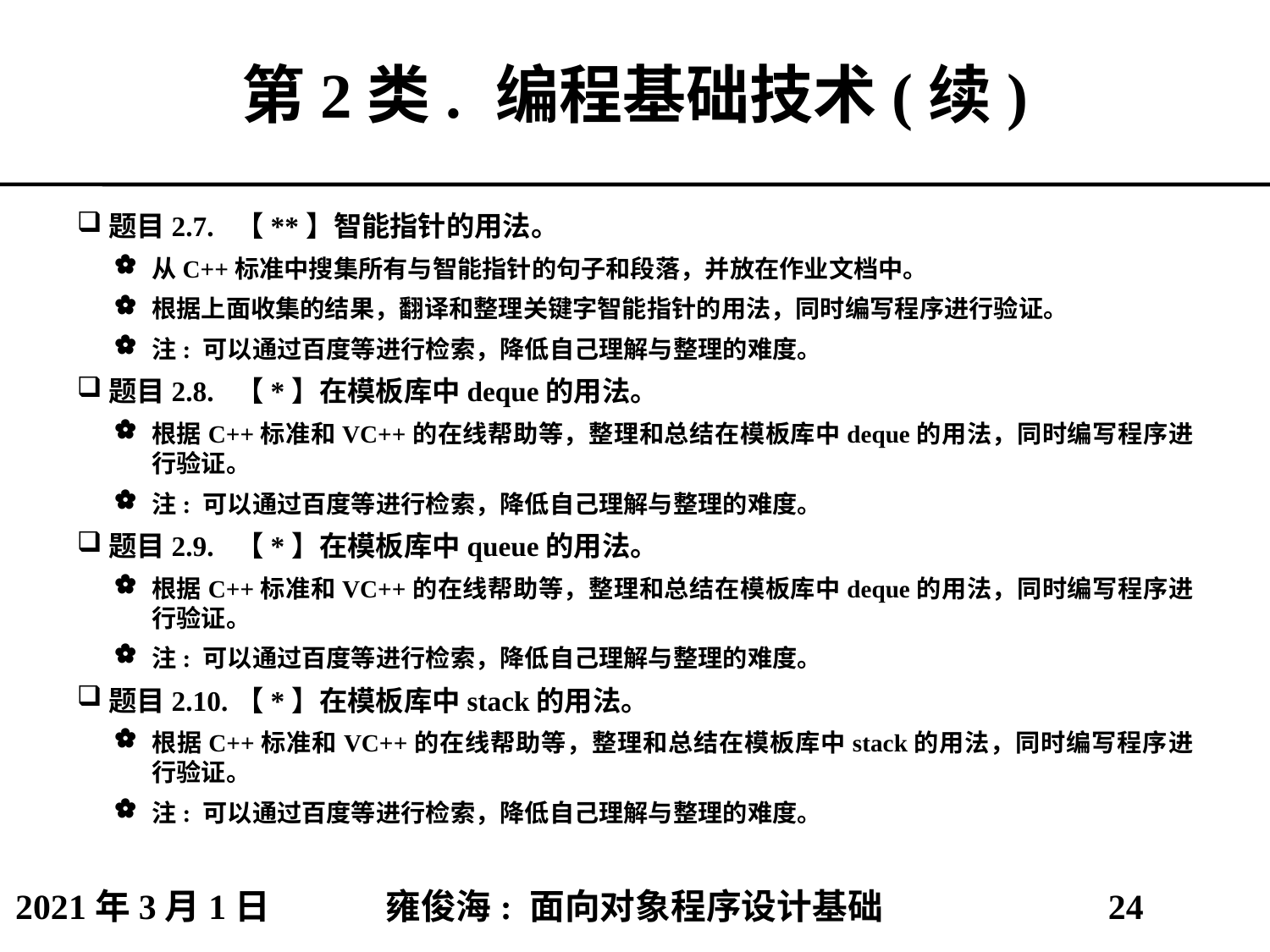

# 第2类.	编程基础技术(续)

题目2.7.	【**】智能指针的用法。
从C++标准中搜集所有与智能指针的句子和段落，并放在作业文档中。
根据上面收集的结果，翻译和整理关键字智能指针的用法，同时编写程序进行验证。
注: 可以通过百度等进行检索，降低自己理解与整理的难度。
题目2.8.	【*】在模板库中deque的用法。
根据C++标准和VC++的在线帮助等，整理和总结在模板库中deque的用法，同时编写程序进行验证。
注: 可以通过百度等进行检索，降低自己理解与整理的难度。
题目2.9.	【*】在模板库中queue的用法。
根据C++标准和VC++的在线帮助等，整理和总结在模板库中deque的用法，同时编写程序进行验证。
注: 可以通过百度等进行检索，降低自己理解与整理的难度。
题目2.10.	【*】在模板库中stack的用法。
根据C++标准和VC++的在线帮助等，整理和总结在模板库中stack的用法，同时编写程序进行验证。
注: 可以通过百度等进行检索，降低自己理解与整理的难度。
2021年3月1日
雍俊海: 面向对象程序设计基础
24